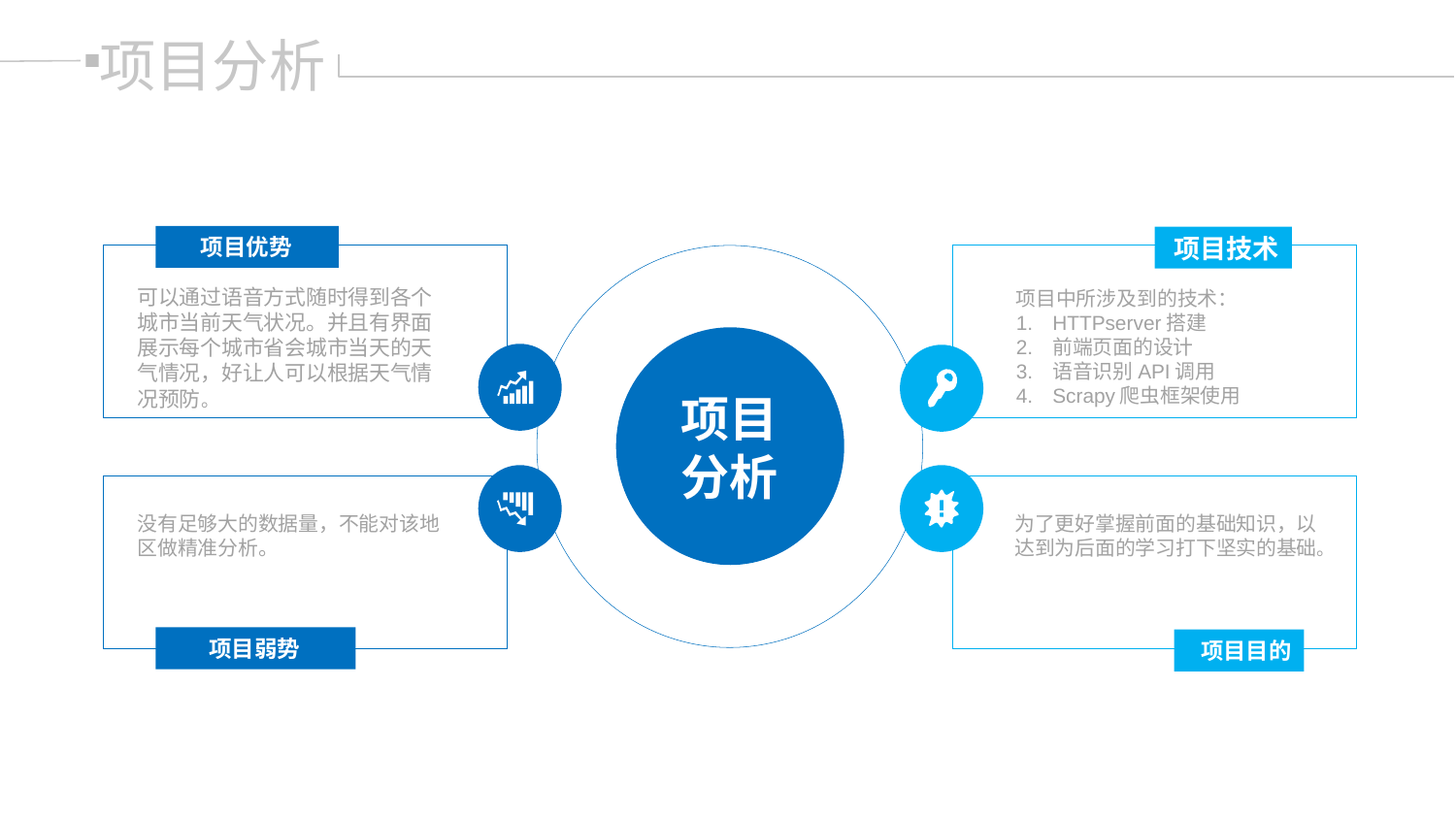

项目分析

项目优势
项目技术

可以通过语音方式随时得到各个城市当前天气状况。并且有界面展示每个城市省会城市当天的天气情况，好让人可以根据天气情况预防。
项目中所涉及到的技术：
HTTPserver搭建
前端页面的设计
语音识别API调用
Scrapy爬虫框架使用

项目
分析

没有足够大的数据量，不能对该地区做精准分析。
为了更好掌握前面的基础知识，以达到为后面的学习打下坚实的基础。
项目弱势
项目目的